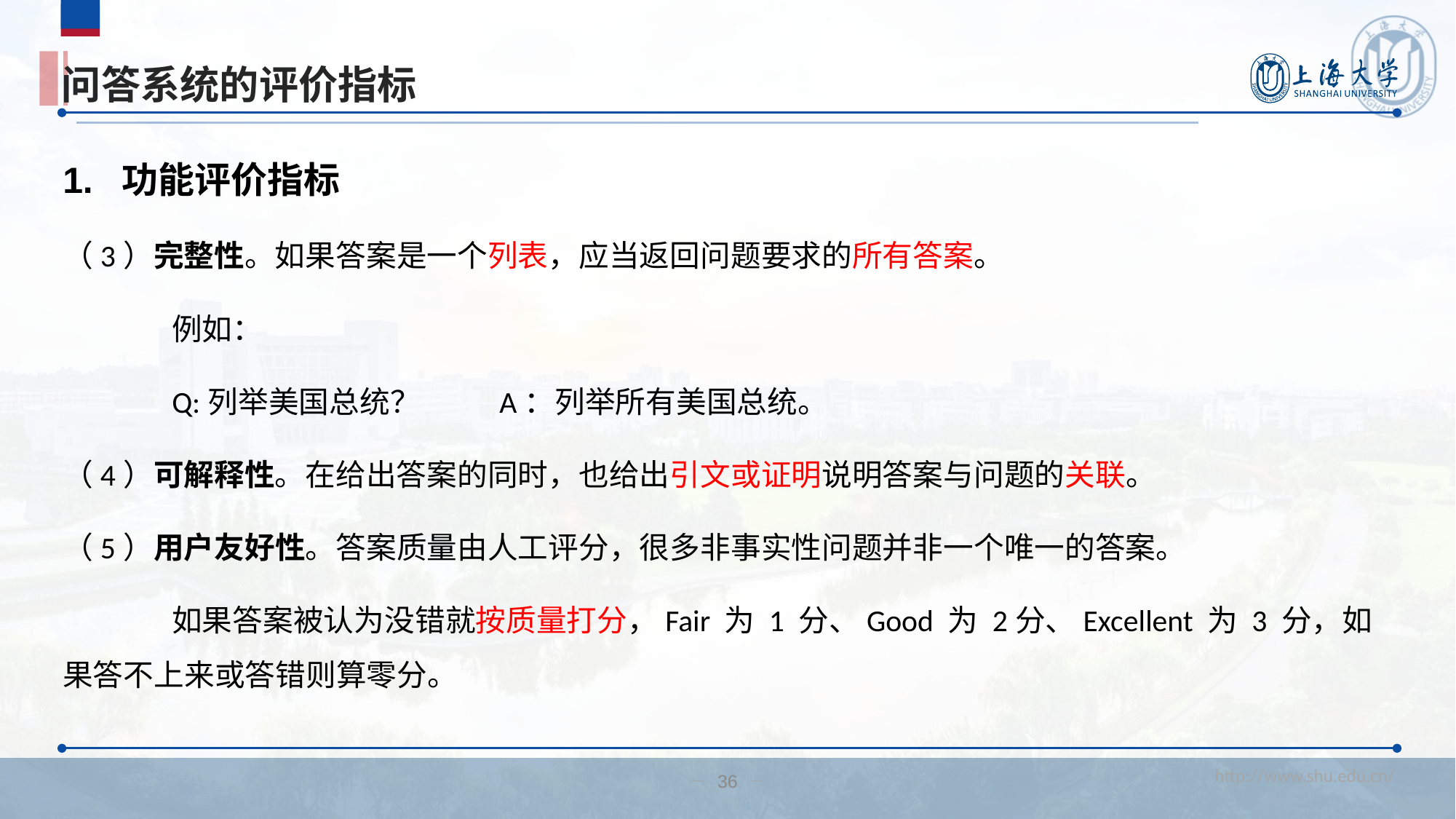

# 问答系统的评价指标
1.  功能评价指标
（3）完整性。如果答案是一个列表，应当返回问题要求的所有答案。
	例如：
	Q:列举美国总统？	A：列举所有美国总统。
（4）可解释性。在给出答案的同时，也给出引文或证明说明答案与问题的关联。
（5）用户友好性。答案质量由人工评分，很多非事实性问题并非一个唯一的答案。
	如果答案被认为没错就按质量打分，Fair 为 1 分、Good 为 2分、Excellent 为 3 分，如果答不上来或答错则算零分。

36